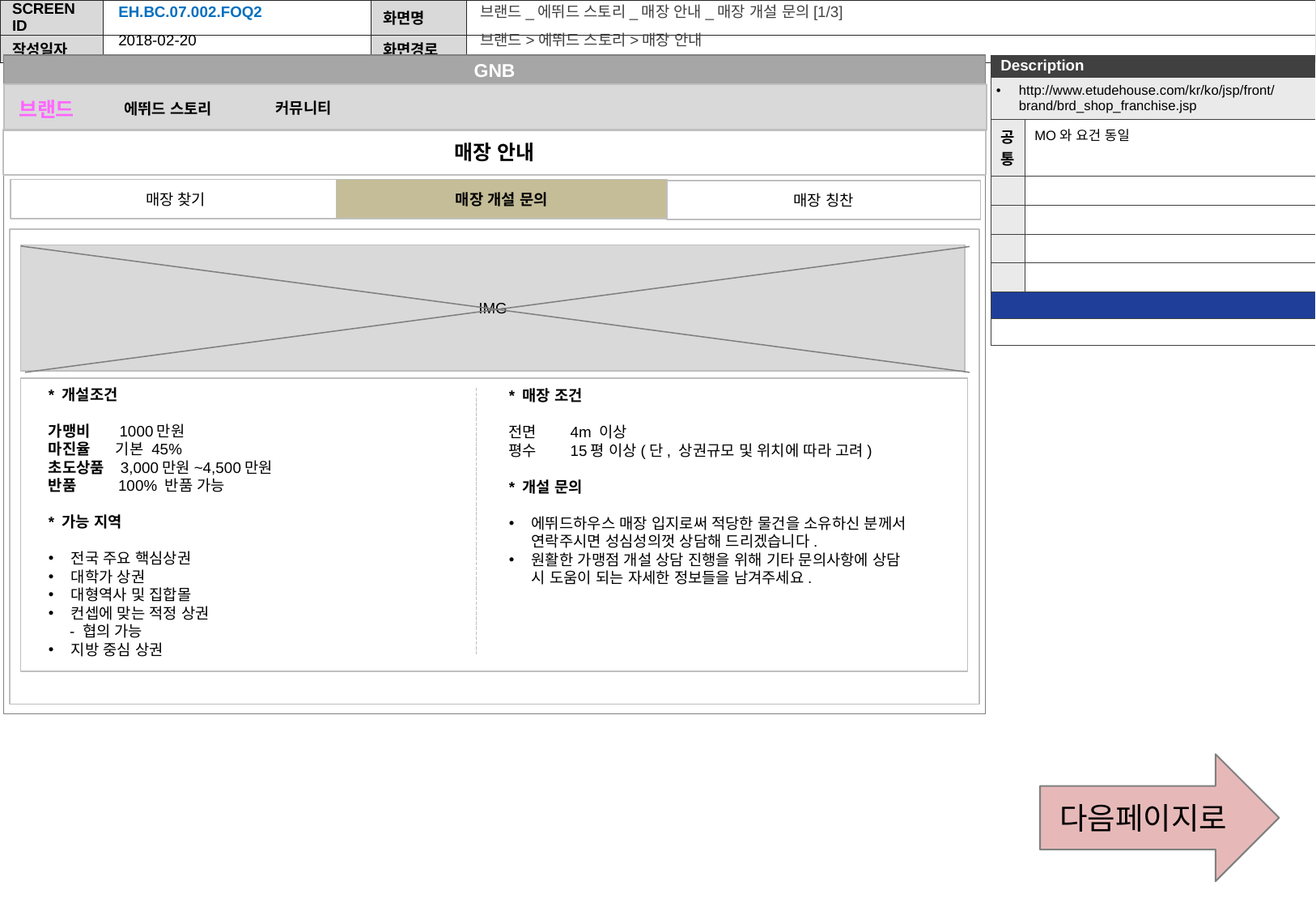

EH.BC.07.002.FOQ2
브랜드_에뛰드 스토리_매장 안내_매장 개설 문의[1/3]
2018-02-20
브랜드>에뛰드 스토리>매장 안내
GNB

| Description |  |
| --- | --- |
| http://www.etudehouse.com/kr/ko/jsp/front/brand/brd\_shop\_franchise.jsp |  |
| 공통 | MO와 요건 동일 |
|  |  |
|  |  |
|  |  |
|  |  |
|  |  |
|  |  |

브랜드
커뮤니티
에뛰드 스토리
매장 안내
매장 찾기
매장 개설 문의
매장 칭찬

IMG

* 개설조건

가맹비      1000만원
마진율      기본 45%
초도상품   3,000만원~4,500만원
반품         100% 반품 가능

* 가능 지역

전국 주요 핵심상권
대학가 상권
대형역사 및 집합몰
컨셉에 맞는 적정 상권
     - 협의 가능
지방 중심 상권
* 매장 조건

전면       4m 이상
평수       15평 이상(단, 상권규모 및 위치에 따라 고려)

* 개설 문의

에뛰드하우스 매장 입지로써 적당한 물건을 소유하신 분께서 연락주시면 성심성의껏 상담해 드리겠습니다.
원활한 가맹점 개설 상담 진행을 위해 기타 문의사항에 상담 시 도움이 되는 자세한 정보들을 남겨주세요.
다음페이지로